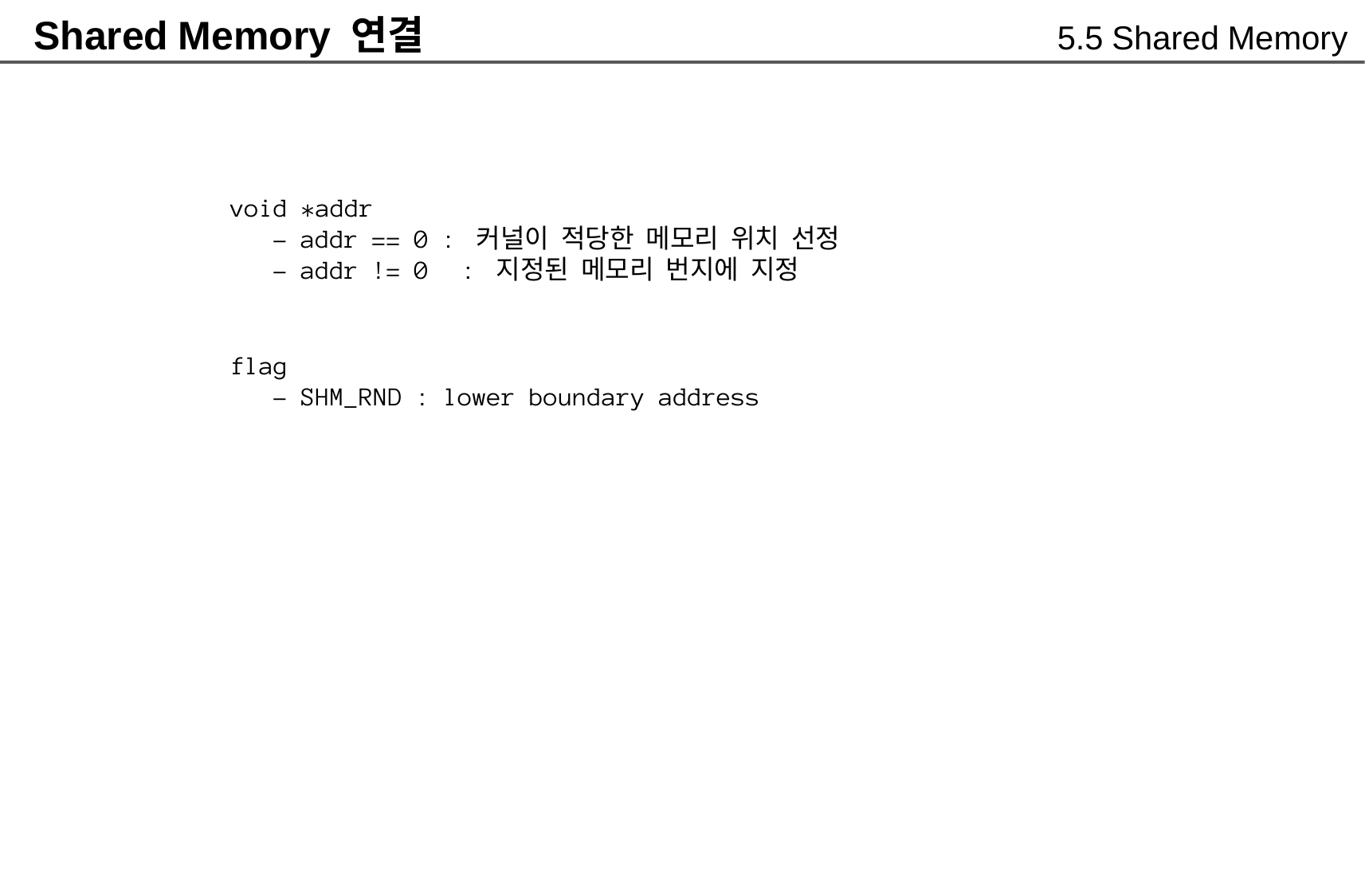

Shared Memory 연결
5.5 Shared Memory

void  *addr
	-  addr  ==  0  :  커널이  적당한  메모리  위치  선정
	-  addr  !=  0     :  지정된  메모리  번지에  지정

flag
	-  SHM_RND  :  lower  boundary  address